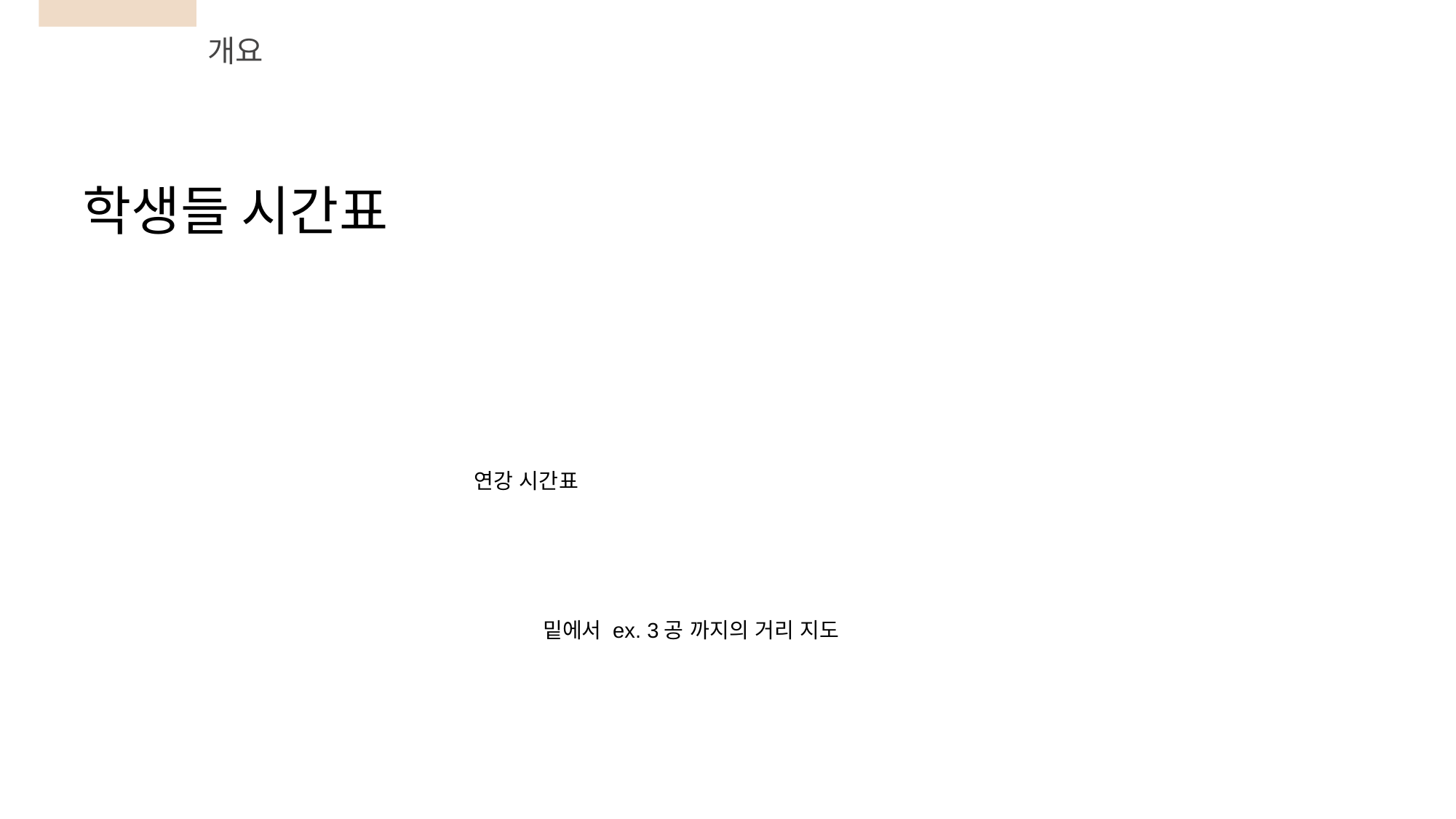

개요

학생들 시간표
연강 시간표
밑에서 ex. 3공 까지의 거리 지도